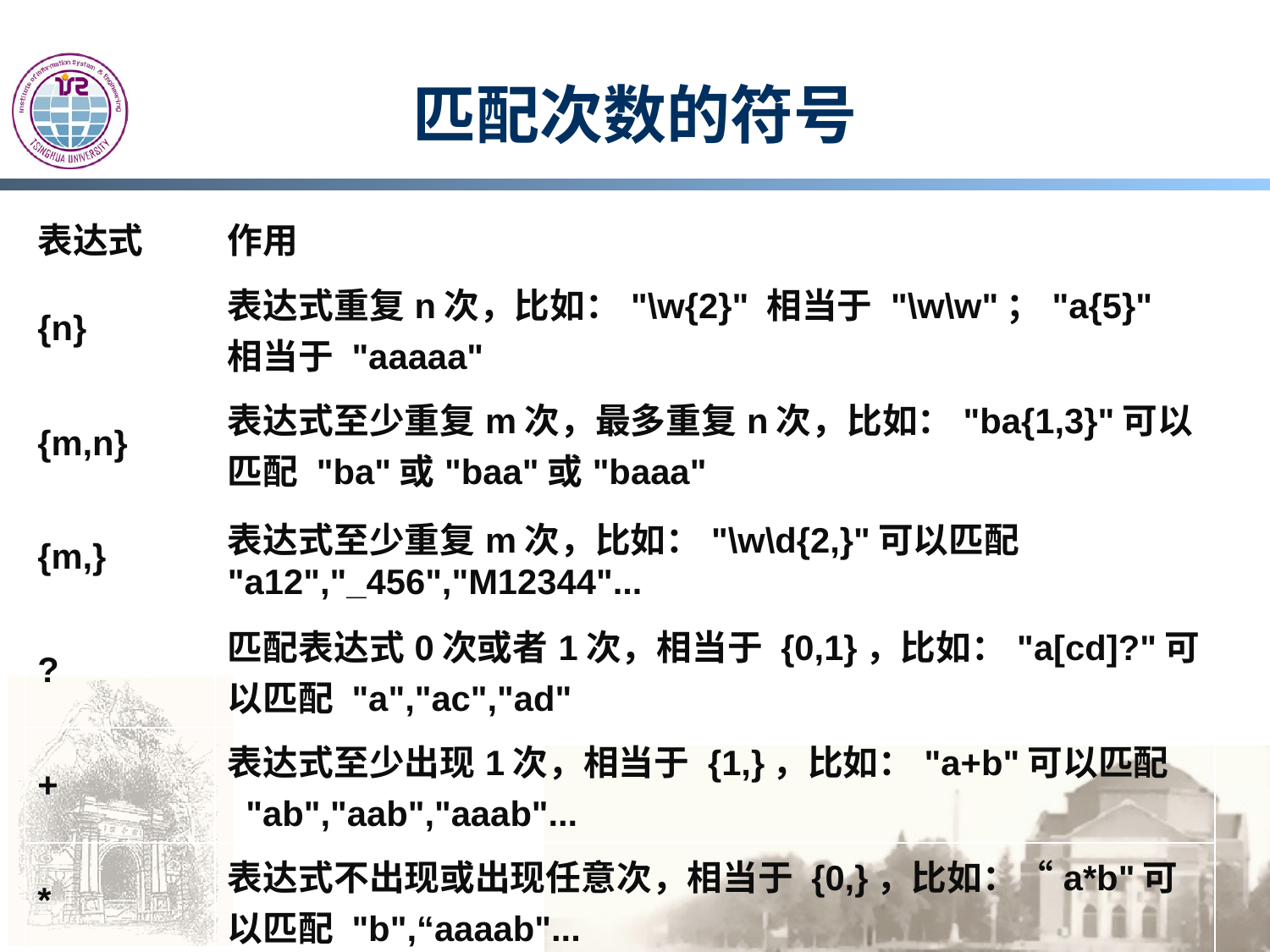

# 匹配次数的符号
| 表达式 | 作用 |
| --- | --- |
| {n} | 表达式重复n次，比如："\w{2}" 相当于 "\w\w"；"a{5}" 相当于 "aaaaa" |
| {m,n} | 表达式至少重复m次，最多重复n次，比如："ba{1,3}"可以匹配 "ba"或"baa"或"baaa" |
| {m,} | 表达式至少重复m次，比如："\w\d{2,}"可以匹配 "a12","\_456","M12344"... |
| ? | 匹配表达式0次或者1次，相当于 {0,1}，比如："a[cd]?"可以匹配 "a","ac","ad" |
| + | 表达式至少出现1次，相当于 {1,}，比如："a+b"可以匹配 "ab","aab","aaab"... |
| \* | 表达式不出现或出现任意次，相当于 {0,}，比如：“a\*b"可以匹配 "b",“aaaab"... |